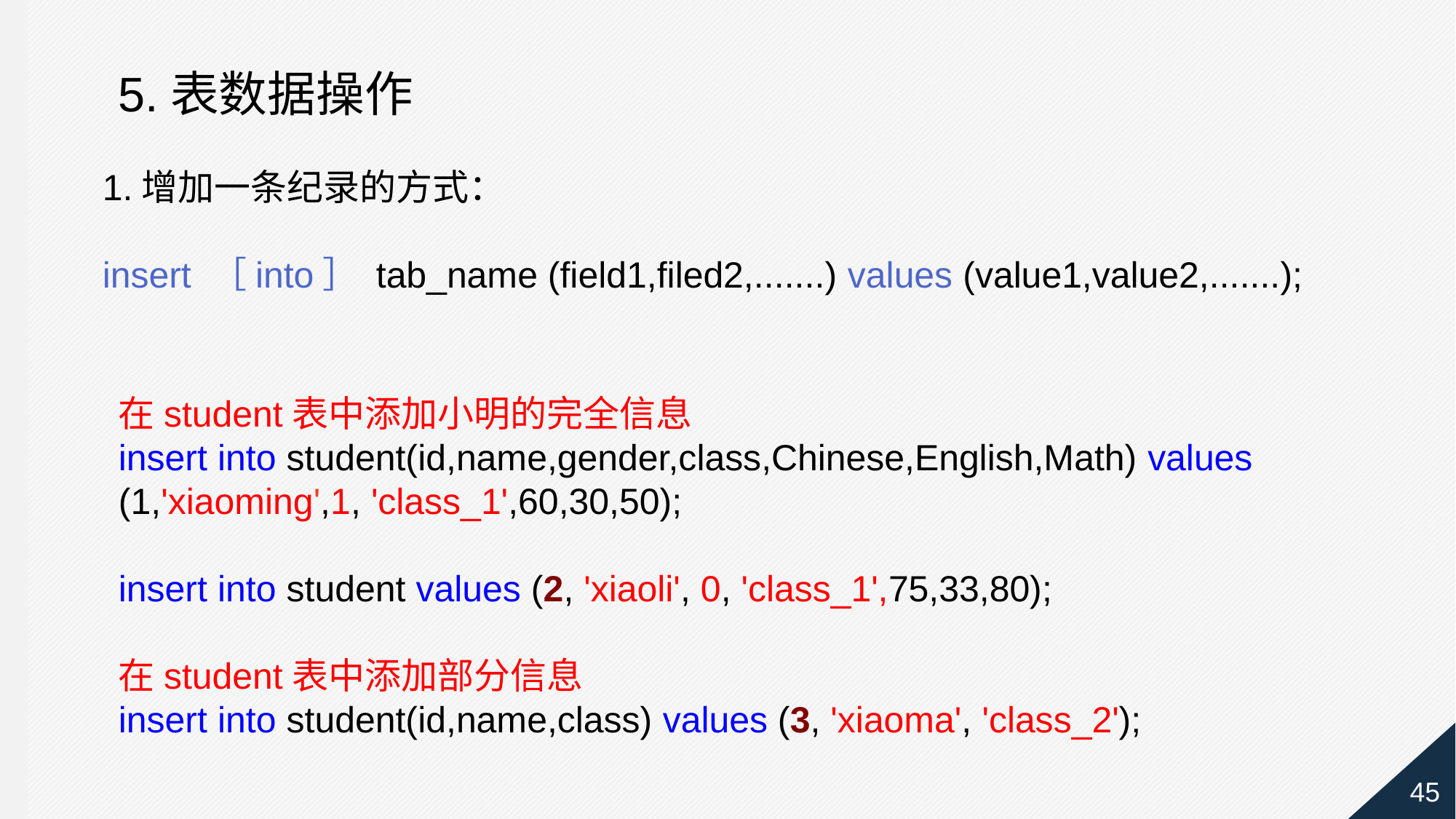

5.表数据操作
1.增加一条纪录的方式：

insert ［into］ tab_name (field1,filed2,.......) values (value1,value2,.......);
在student表中添加小明的完全信息
insert into student(id,name,gender,class,Chinese,English,Math) values (1,'xiaoming',1, 'class_1',60,30,50);

insert into student values (2, 'xiaoli', 0, 'class_1',75,33,80);

在student表中添加部分信息
insert into student(id,name,class) values (3, 'xiaoma', 'class_2');
45